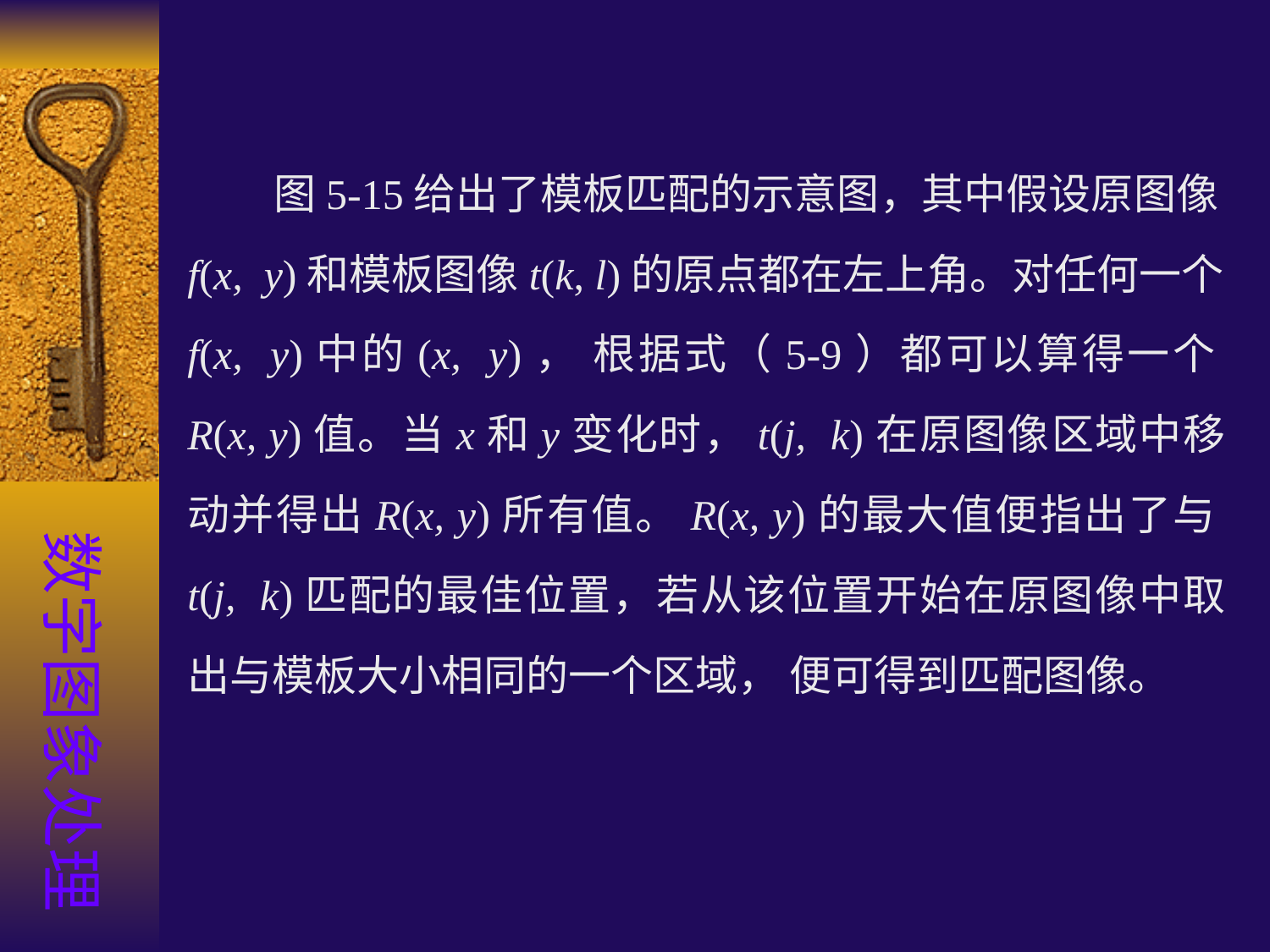

图5-15给出了模板匹配的示意图，其中假设原图像f(x,  y)和模板图像t(k, l)的原点都在左上角。对任何一个f(x,  y)中的(x,  y)， 根据式（5-9）都可以算得一个R(x, y)值。当x和y变化时，t(j,  k)在原图像区域中移动并得出R(x, y)所有值。R(x, y)的最大值便指出了与t(j,  k)匹配的最佳位置，若从该位置开始在原图像中取出与模板大小相同的一个区域， 便可得到匹配图像。
数字图象处理